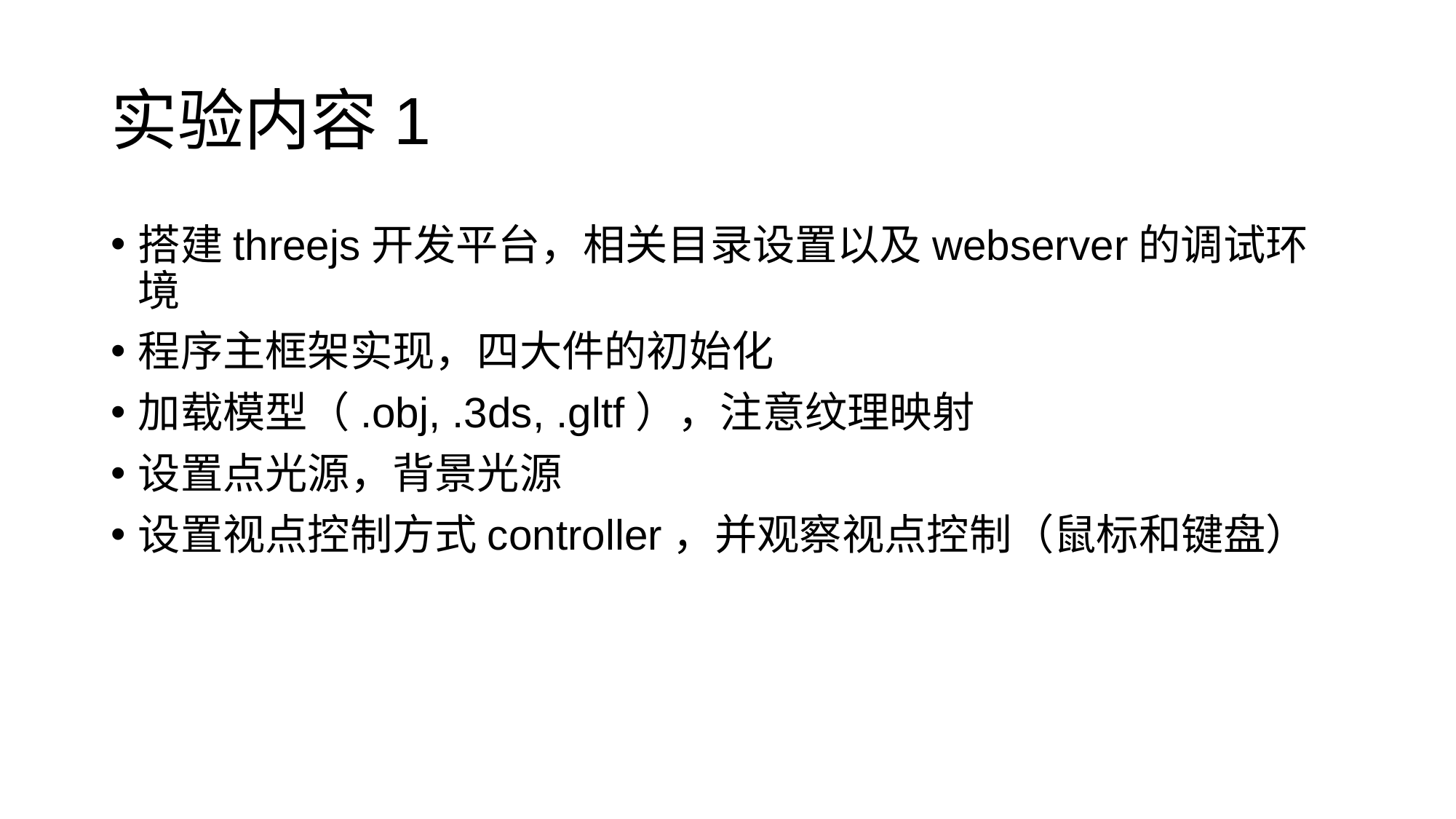

# 实验内容1
搭建threejs开发平台，相关目录设置以及webserver的调试环境
程序主框架实现，四大件的初始化
加载模型（.obj, .3ds, .gltf），注意纹理映射
设置点光源，背景光源
设置视点控制方式controller，并观察视点控制（鼠标和键盘）